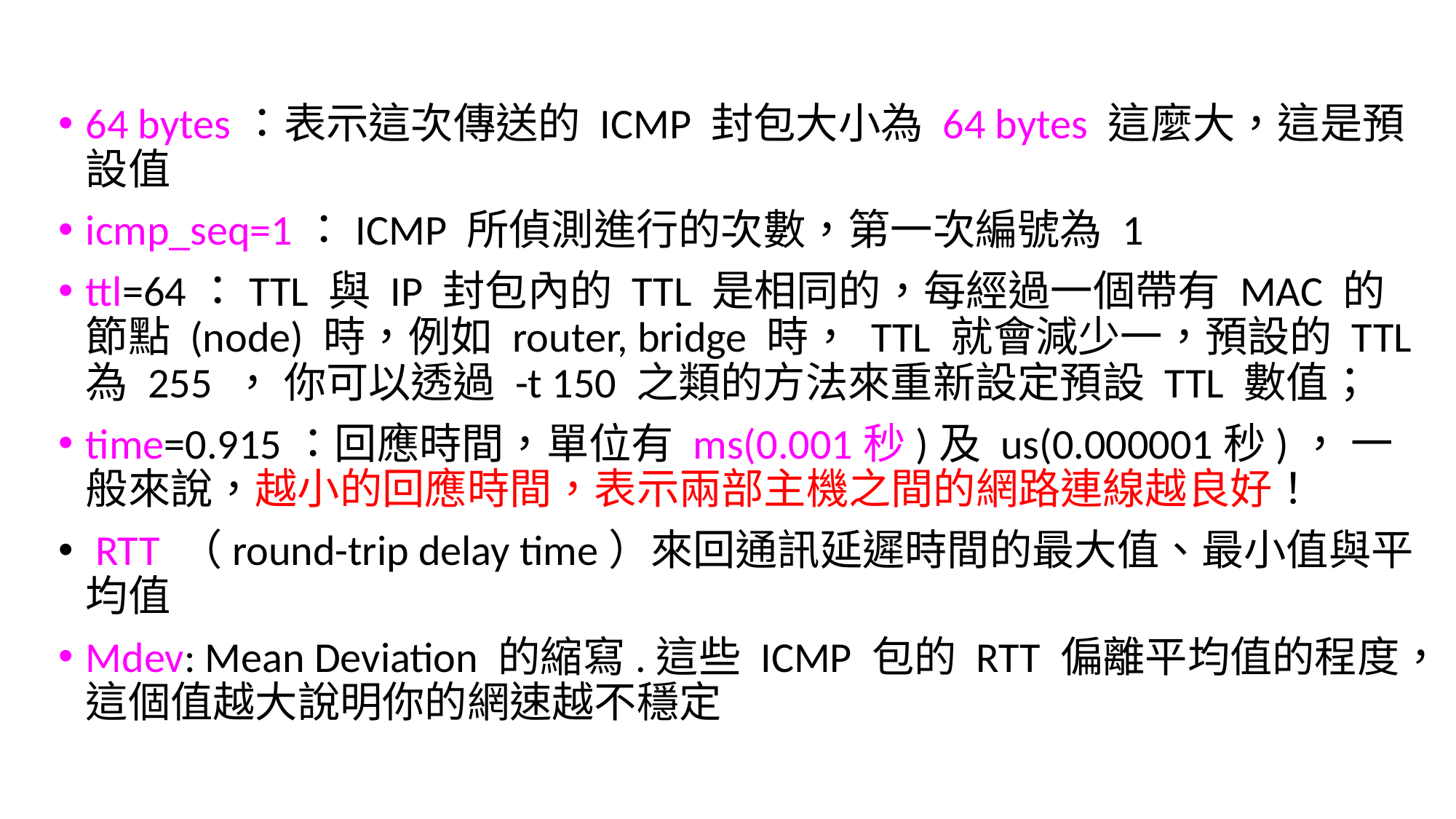

64 bytes：表示這次傳送的 ICMP 封包大小為 64 bytes 這麼大，這是預設值
icmp_seq=1：ICMP 所偵測進行的次數，第一次編號為 1
ttl=64：TTL 與 IP 封包內的 TTL 是相同的，每經過一個帶有 MAC 的節點 (node) 時，例如 router, bridge 時， TTL 就會減少一，預設的 TTL 為 255 ， 你可以透過 -t 150 之類的方法來重新設定預設 TTL 數值；
time=0.915：回應時間，單位有 ms(0.001秒)及 us(0.000001秒)， 一般來說，越小的回應時間，表示兩部主機之間的網路連線越良好！
 RTT （round-trip delay time）來回通訊延遲時間的最大值、最小值與平均值
Mdev: Mean Deviation 的縮寫.這些 ICMP 包的 RTT 偏離平均值的程度，這個值越大說明你的網速越不穩定